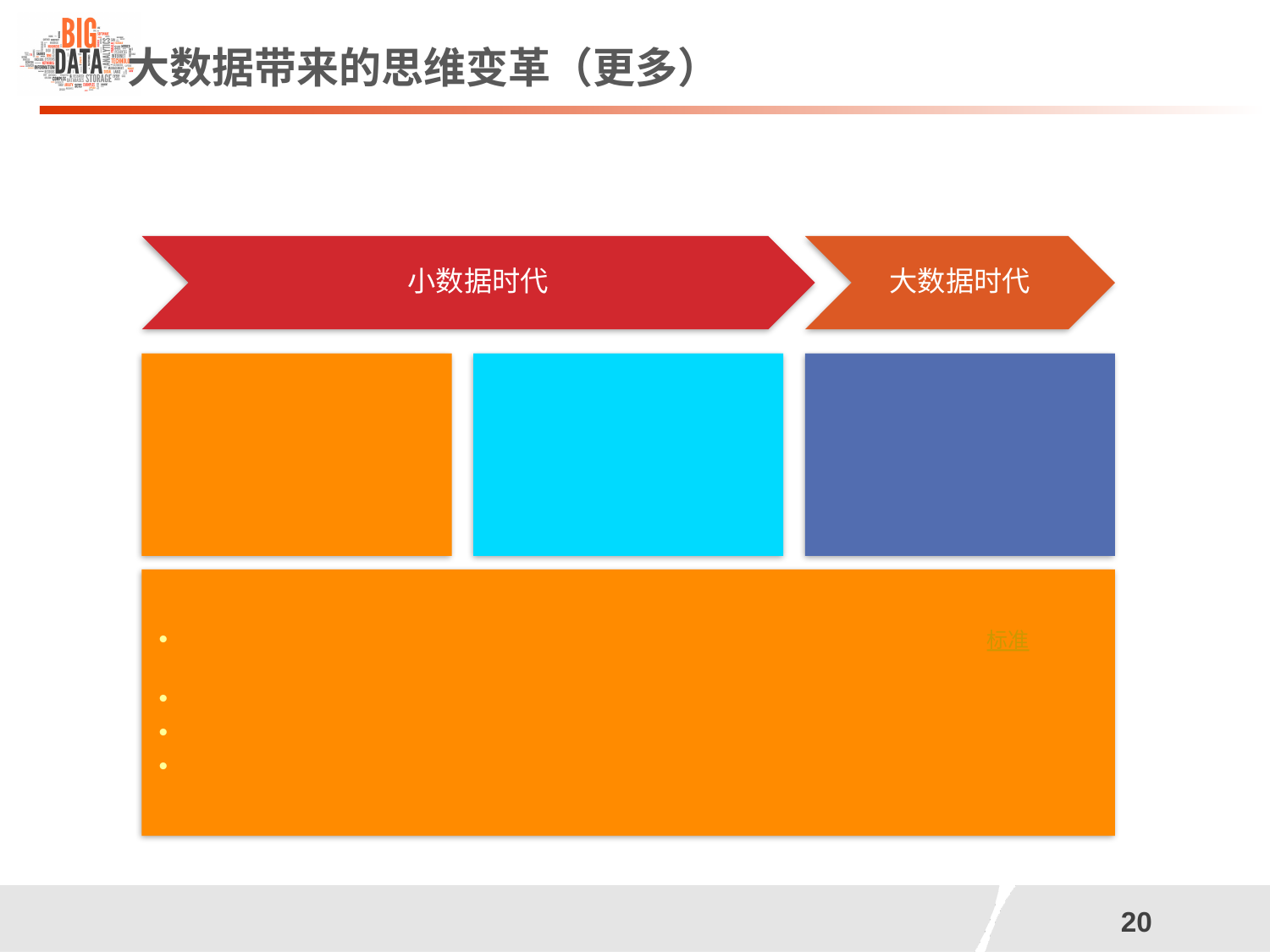

# 大数据带来的思维变革（更多）
小数据时代
大数据时代
人口大普查
全数据模式
随机采样
样本模式
大数据应用
全数据模式
是指在国家统一规定的时间内，按照统一的方法、统一的项目、统一的调查表和统一的标准时点，对全国人口普遍地、逐户逐人地进行的一次性调查登记；
主要特点是调查组织高度集中性，普查对象的全面完整性；
人口大普查耗时耗费，一般来讲是十年一次，新中国成立以来共进行了6次人口大普查；
人口大普查是一种典型的全数据模式；